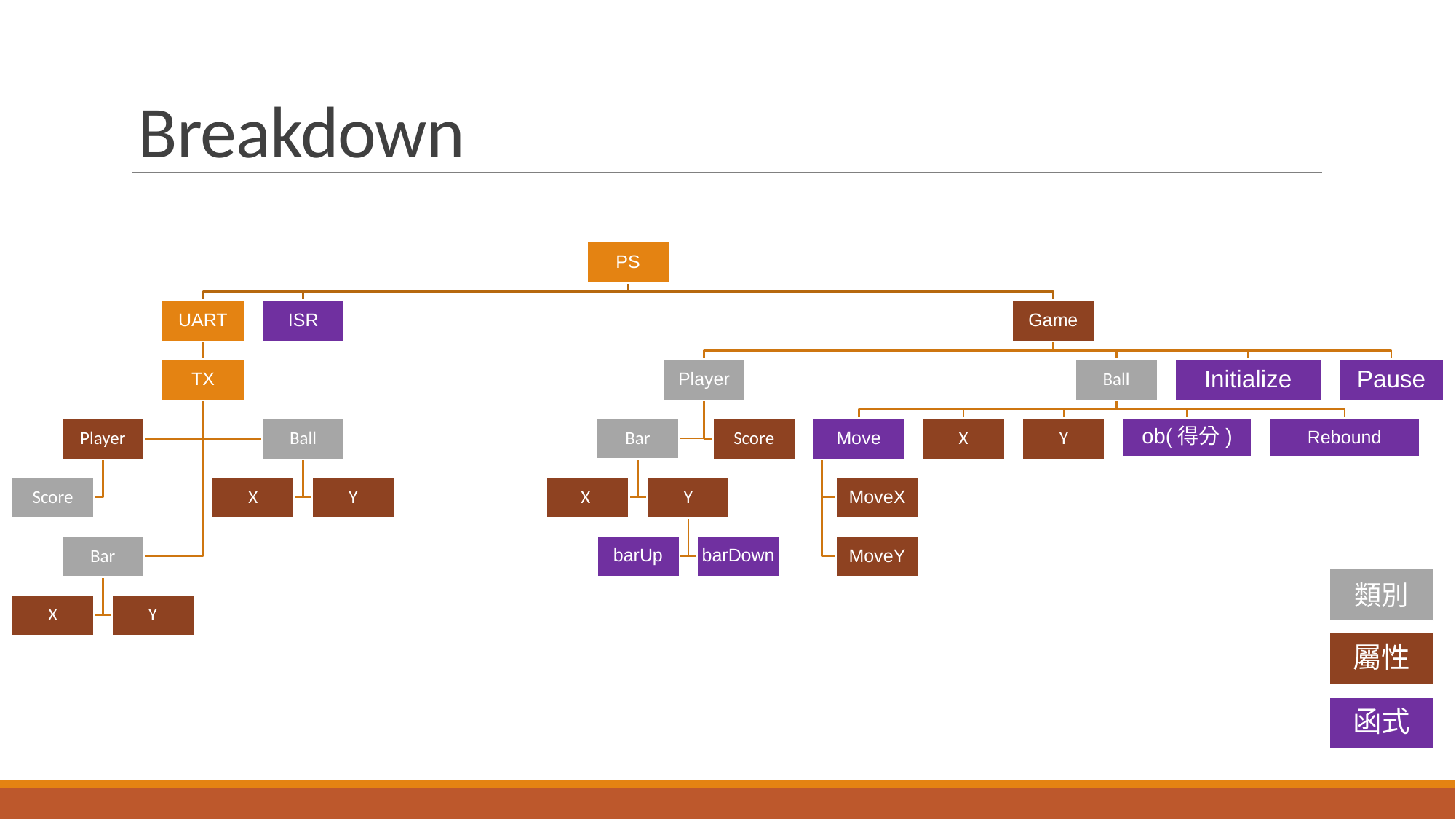

# Breakdown
PS
UART
TX
Player
Score
Ball
X
Y
Bar
X
Y
ISR
Game
Player
Bar
X
Y
barUp
barDown
Score
Ball
Move
MoveX
MoveY
X
Y
ob(得分)
Rebound
Initialize
Pause
類別
屬性
函式